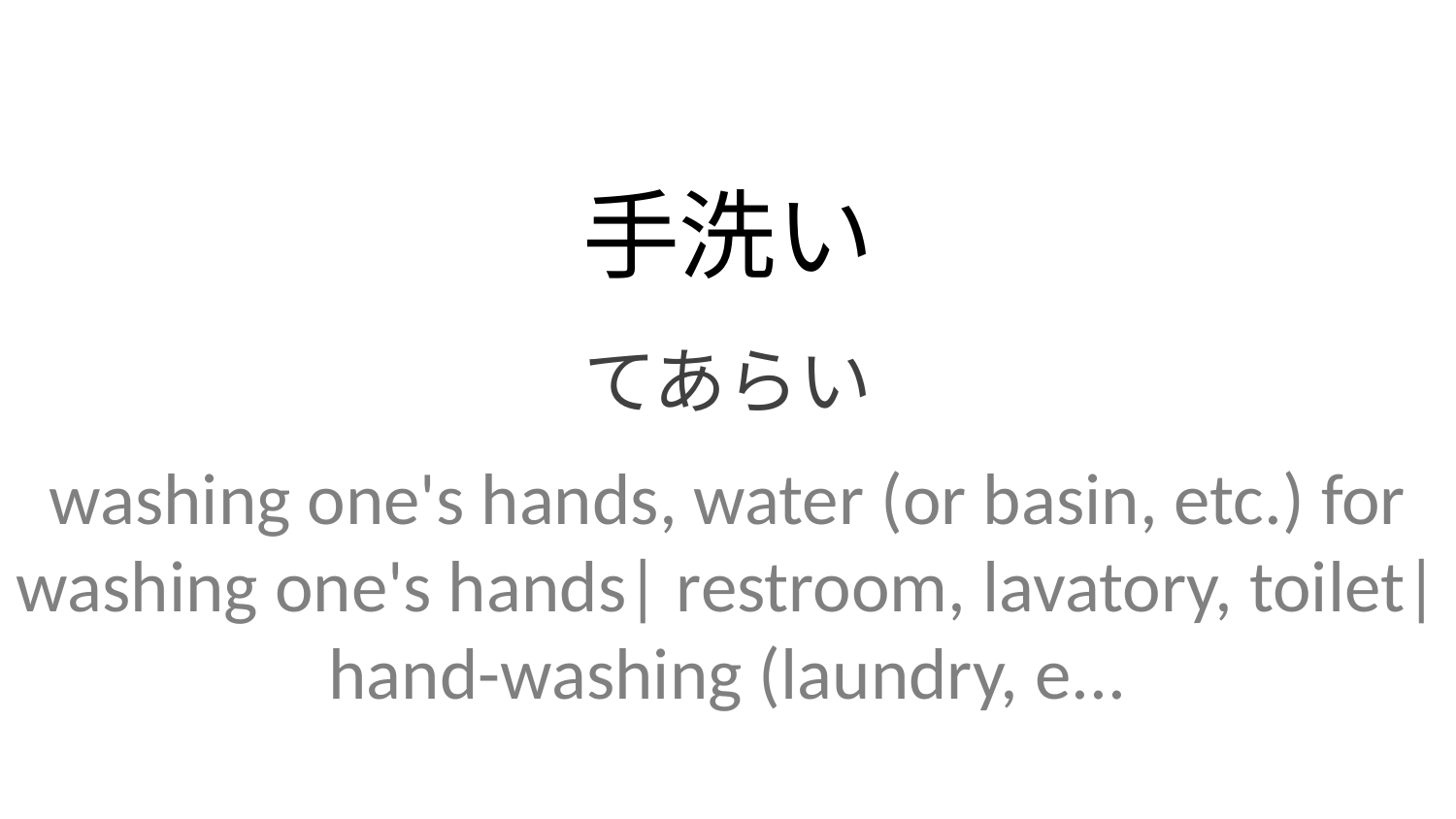

手洗い

てあらい
washing one's hands, water (or basin, etc.) for washing one's hands| restroom, lavatory, toilet| hand-washing (laundry, e...